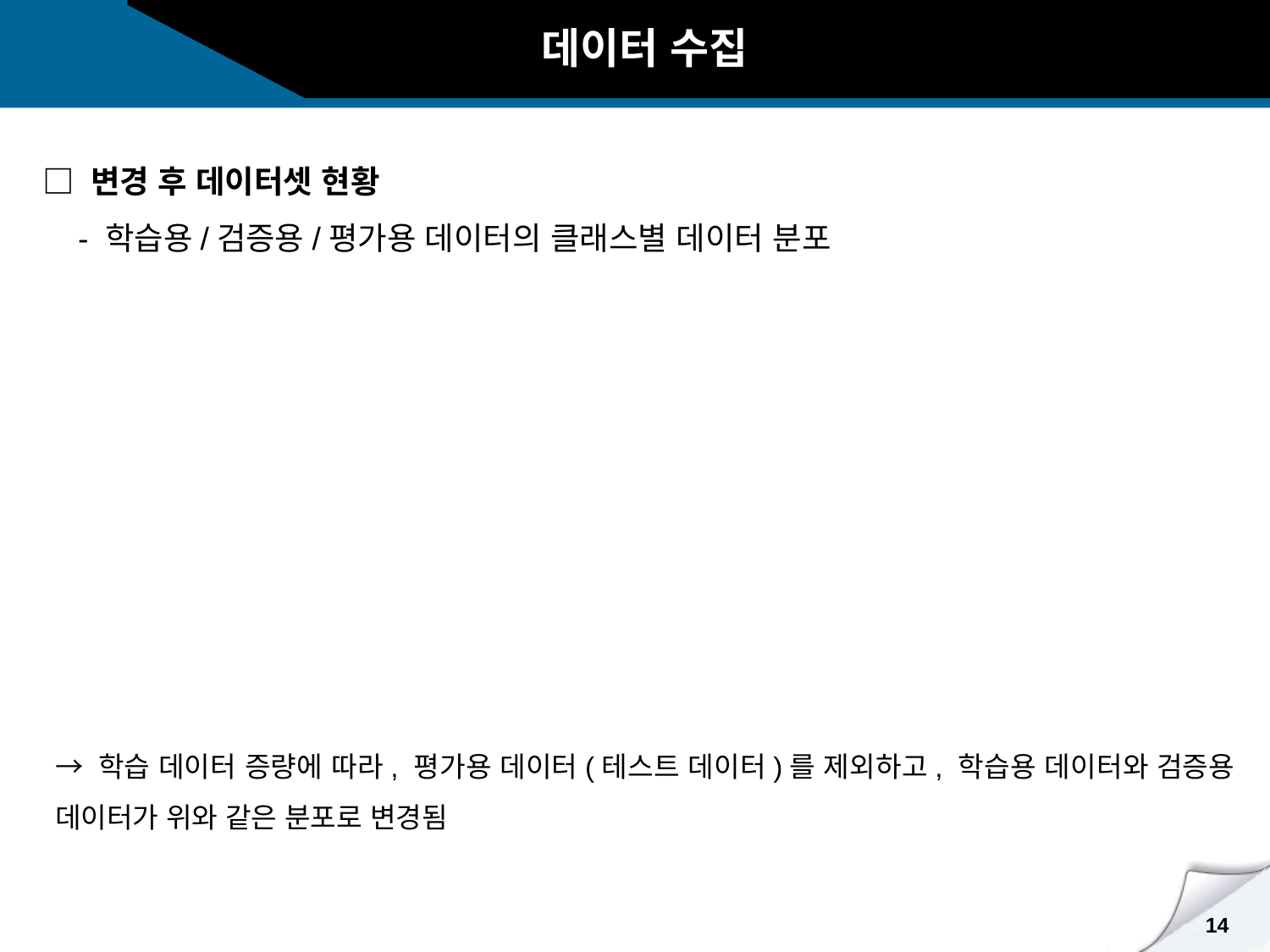

데이터 수집
□ 변경 후 데이터셋 현황
    - 학습용/검증용/평가용 데이터의 클래스별 데이터 분포
→ 학습 데이터 증량에 따라, 평가용 데이터(테스트 데이터)를 제외하고, 학습용 데이터와 검증용 데이터가 위와 같은 분포로 변경됨